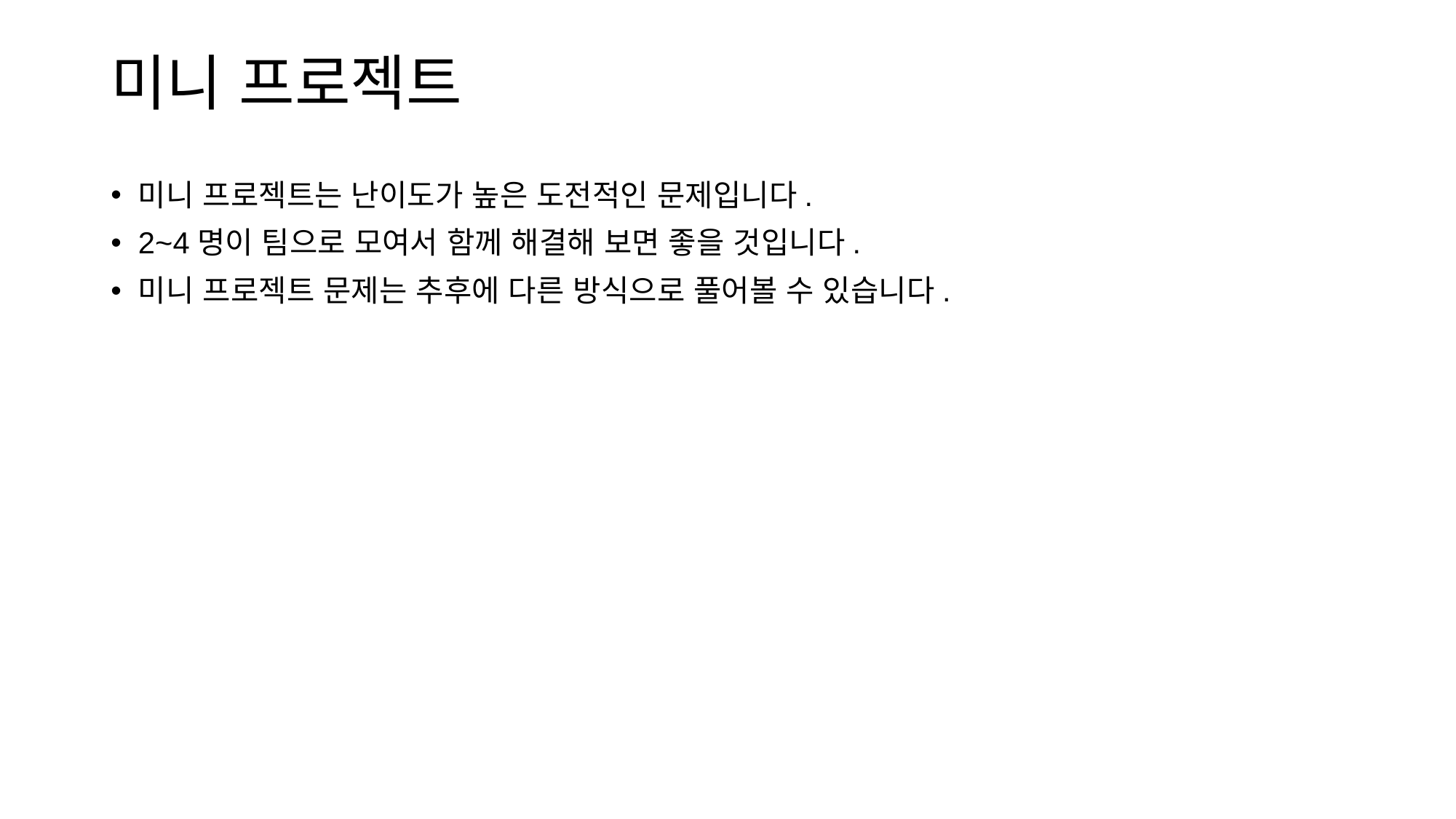

# 미니 프로젝트
미니 프로젝트는 난이도가 높은 도전적인 문제입니다.
2~4명이 팀으로 모여서 함께 해결해 보면 좋을 것입니다.
미니 프로젝트 문제는 추후에 다른 방식으로 풀어볼 수 있습니다.